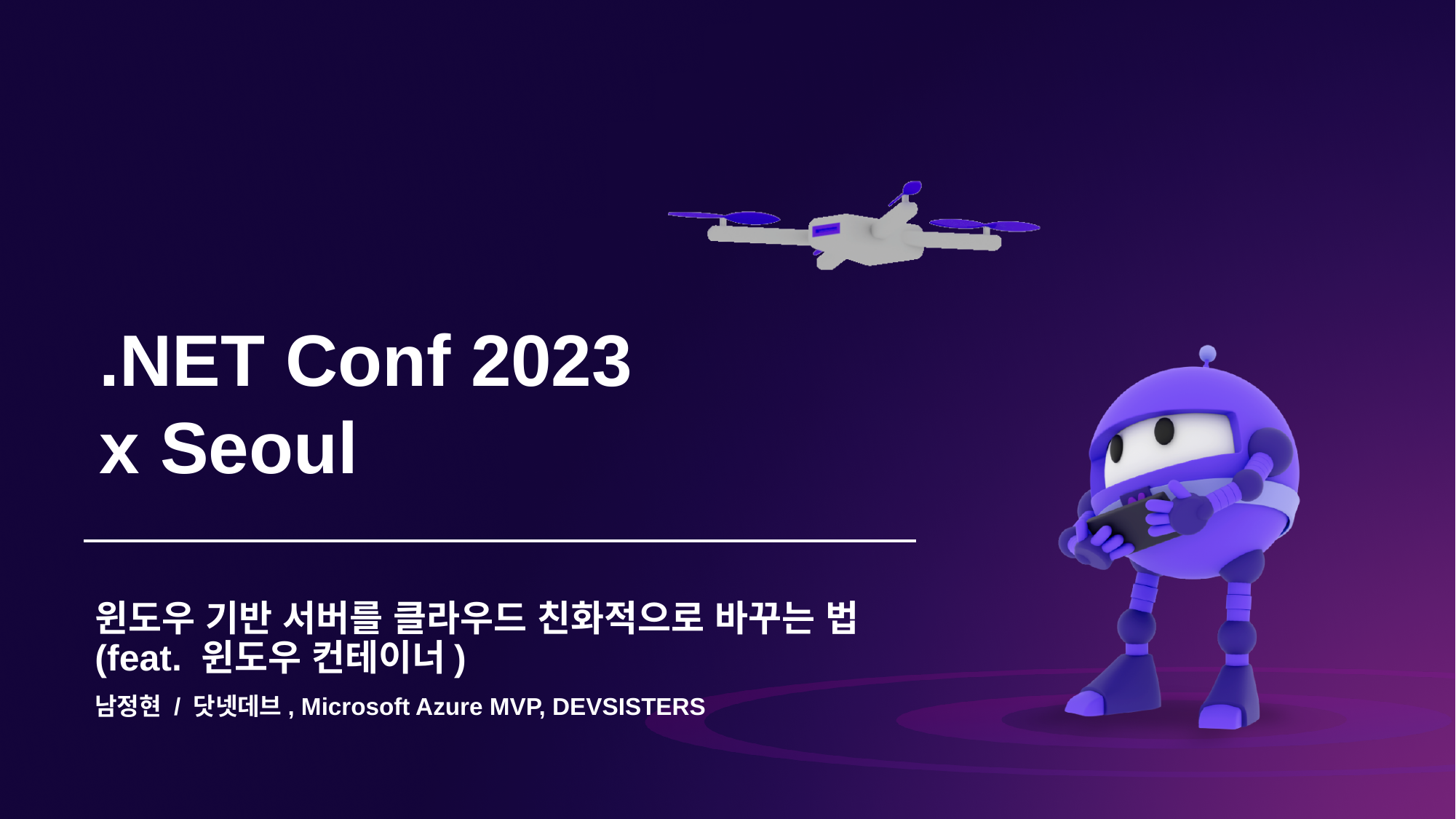

윈도우 기반 서버를 클라우드 친화적으로 바꾸는 법
(feat. 윈도우 컨테이너)
남정현 / 닷넷데브, Microsoft Azure MVP, DEVSISTERS